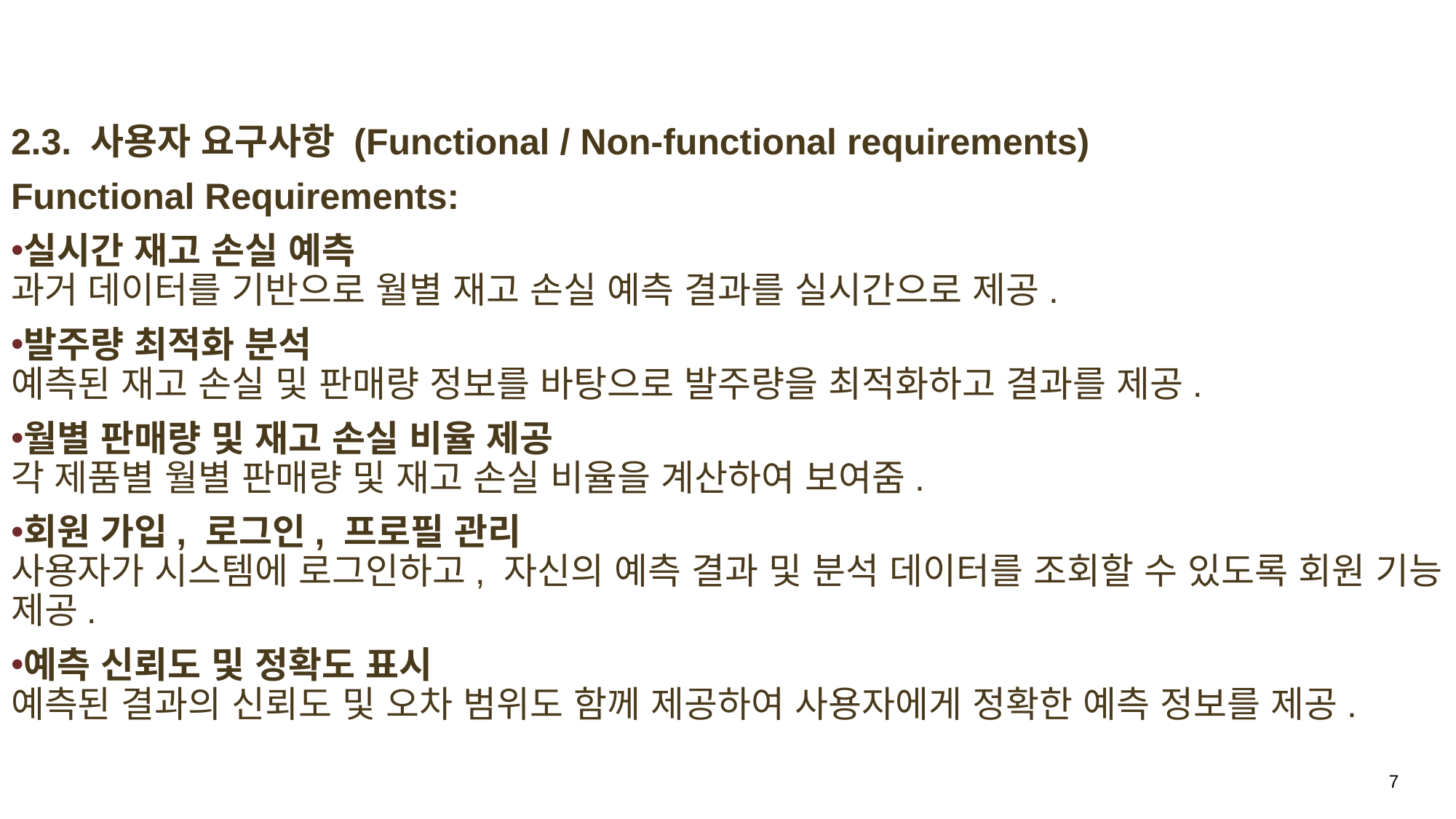

2.3. 사용자 요구사항 (Functional / Non-functional requirements)
Functional Requirements:
실시간 재고 손실 예측
과거 데이터를 기반으로 월별 재고 손실 예측 결과를 실시간으로 제공.
발주량 최적화 분석
예측된 재고 손실 및 판매량 정보를 바탕으로 발주량을 최적화하고 결과를 제공.
월별 판매량 및 재고 손실 비율 제공
각 제품별 월별 판매량 및 재고 손실 비율을 계산하여 보여줌.
회원 가입, 로그인, 프로필 관리
사용자가 시스템에 로그인하고, 자신의 예측 결과 및 분석 데이터를 조회할 수 있도록 회원 기능 제공.
예측 신뢰도 및 정확도 표시
예측된 결과의 신뢰도 및 오차 범위도 함께 제공하여 사용자에게 정확한 예측 정보를 제공.
7